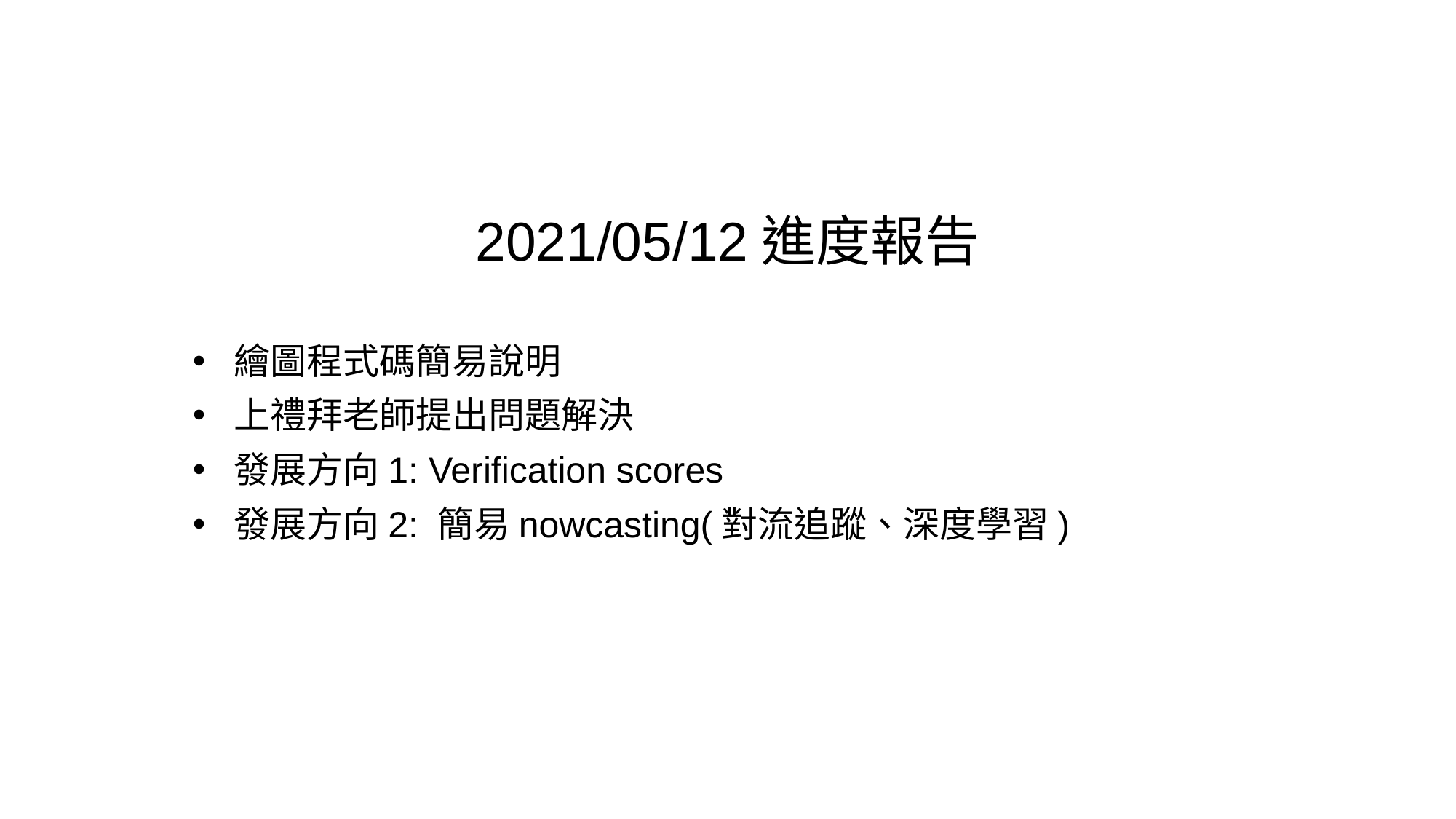

2021/05/12進度報告

繪圖程式碼簡易說明
上禮拜老師提出問題解決
發展方向1: Verification scores
發展方向2: 簡易nowcasting(對流追蹤、深度學習)